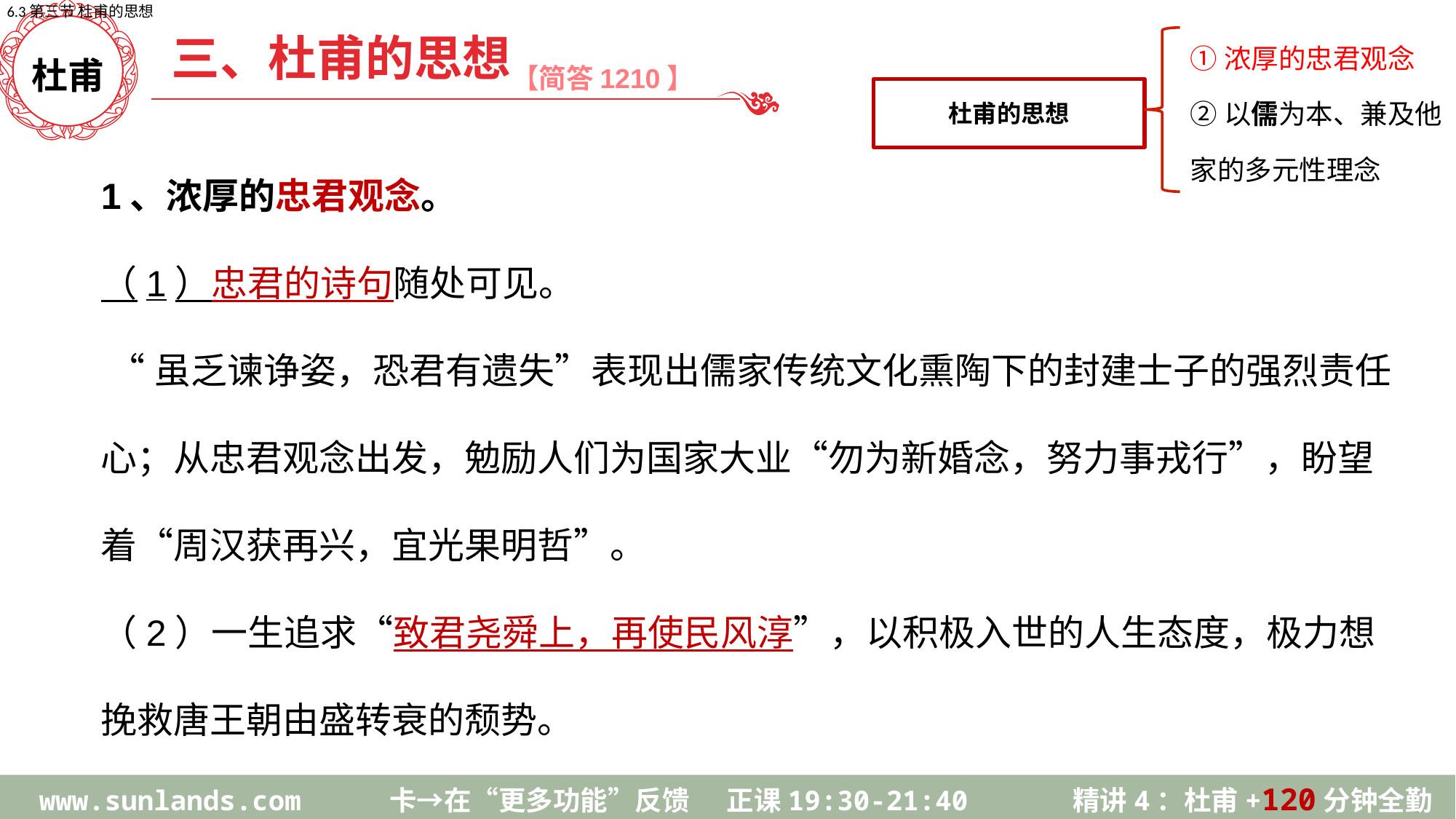

6.3第三节 杜甫的思想

三、杜甫的思想

杜甫的思想
①浓厚的忠君观念
②以儒为本、兼及他家的多元性理念
【简答1210】
杜甫

1、浓厚的忠君观念。
（1）忠君的诗句随处可见。
 “虽乏谏诤姿，恐君有遗失”表现出儒家传统文化熏陶下的封建士子的强烈责任心；从忠君观念出发，勉励人们为国家大业“勿为新婚念，努力事戎行”，盼望着“周汉获再兴，宜光果明哲”。
（2）一生追求“致君尧舜上，再使民风淳”，以积极入世的人生态度，极力想挽救唐王朝由盛转衰的颓势。